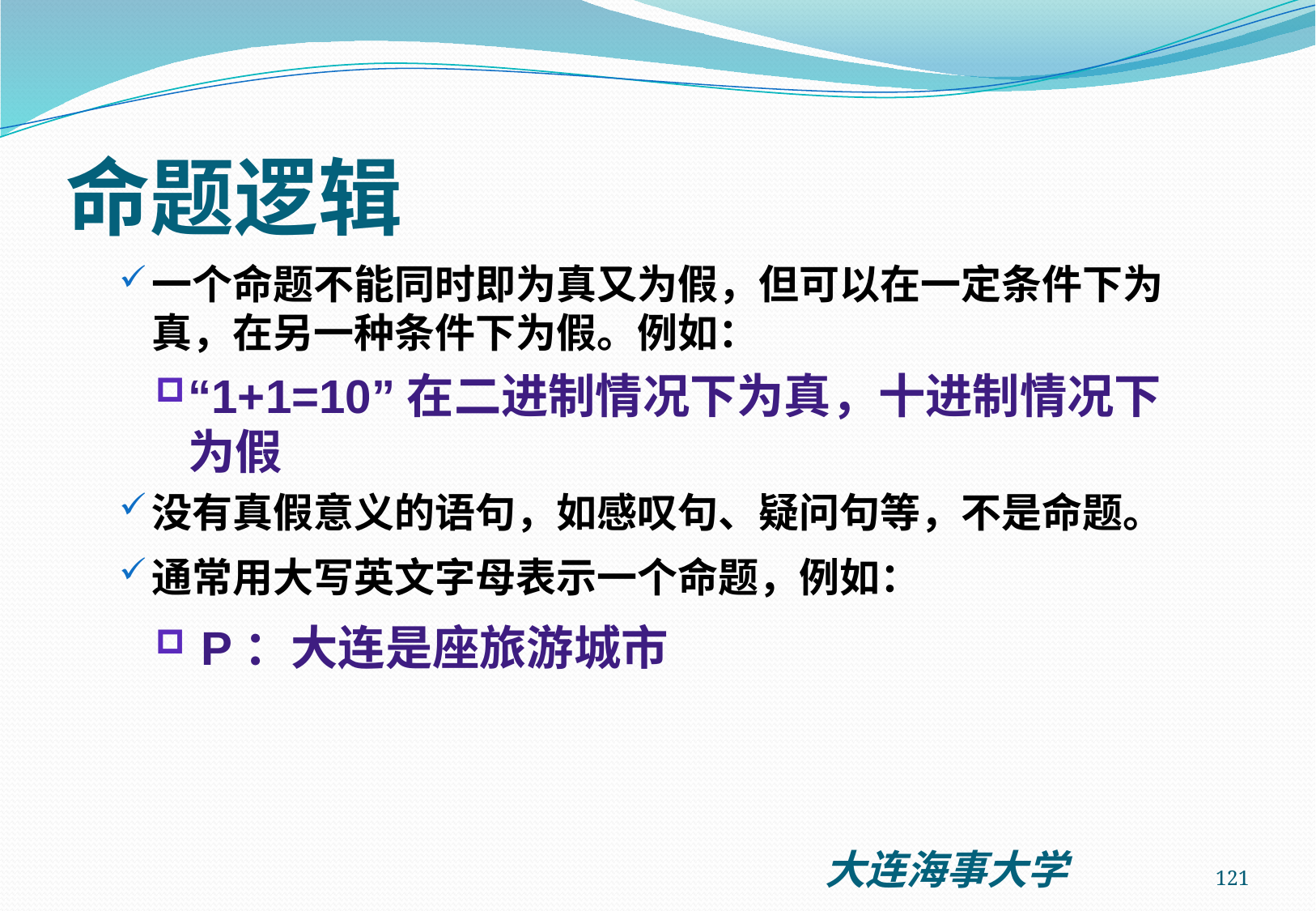

# 命题逻辑
一个命题不能同时即为真又为假，但可以在一定条件下为真，在另一种条件下为假。例如：
“1+1=10”在二进制情况下为真，十进制情况下为假
没有真假意义的语句，如感叹句、疑问句等，不是命题。
通常用大写英文字母表示一个命题，例如：
 P：大连是座旅游城市
121